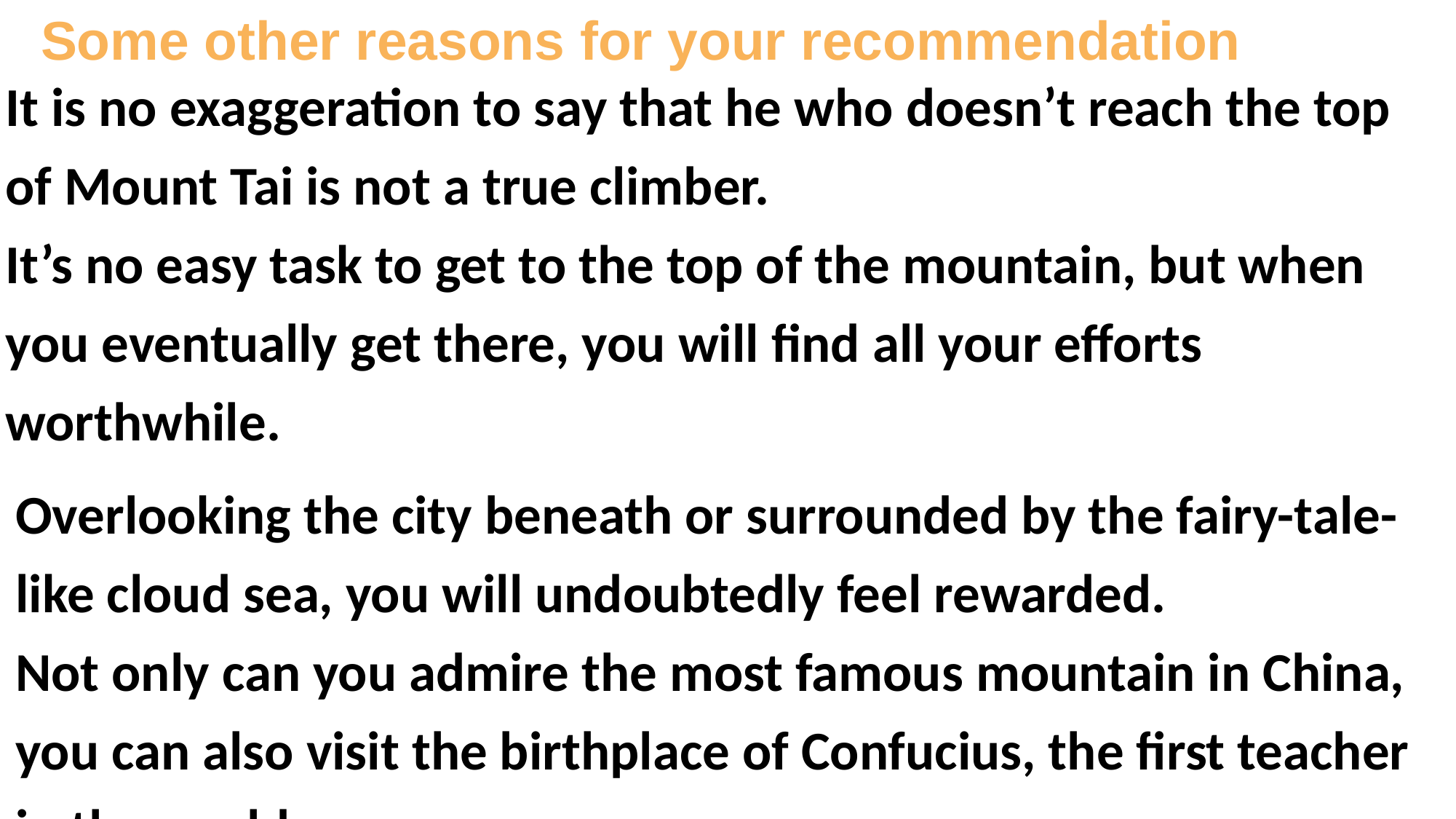

Some other reasons for your recommendation
It is no exaggeration to say that he who doesn’t reach the top of Mount Tai is not a true climber.
It’s no easy task to get to the top of the mountain, but when you eventually get there, you will find all your efforts worthwhile.
Overlooking the city beneath or surrounded by the fairy-tale-like cloud sea, you will undoubtedly feel rewarded.
Not only can you admire the most famous mountain in China, you can also visit the birthplace of Confucius, the first teacher in the world.

高中   英语